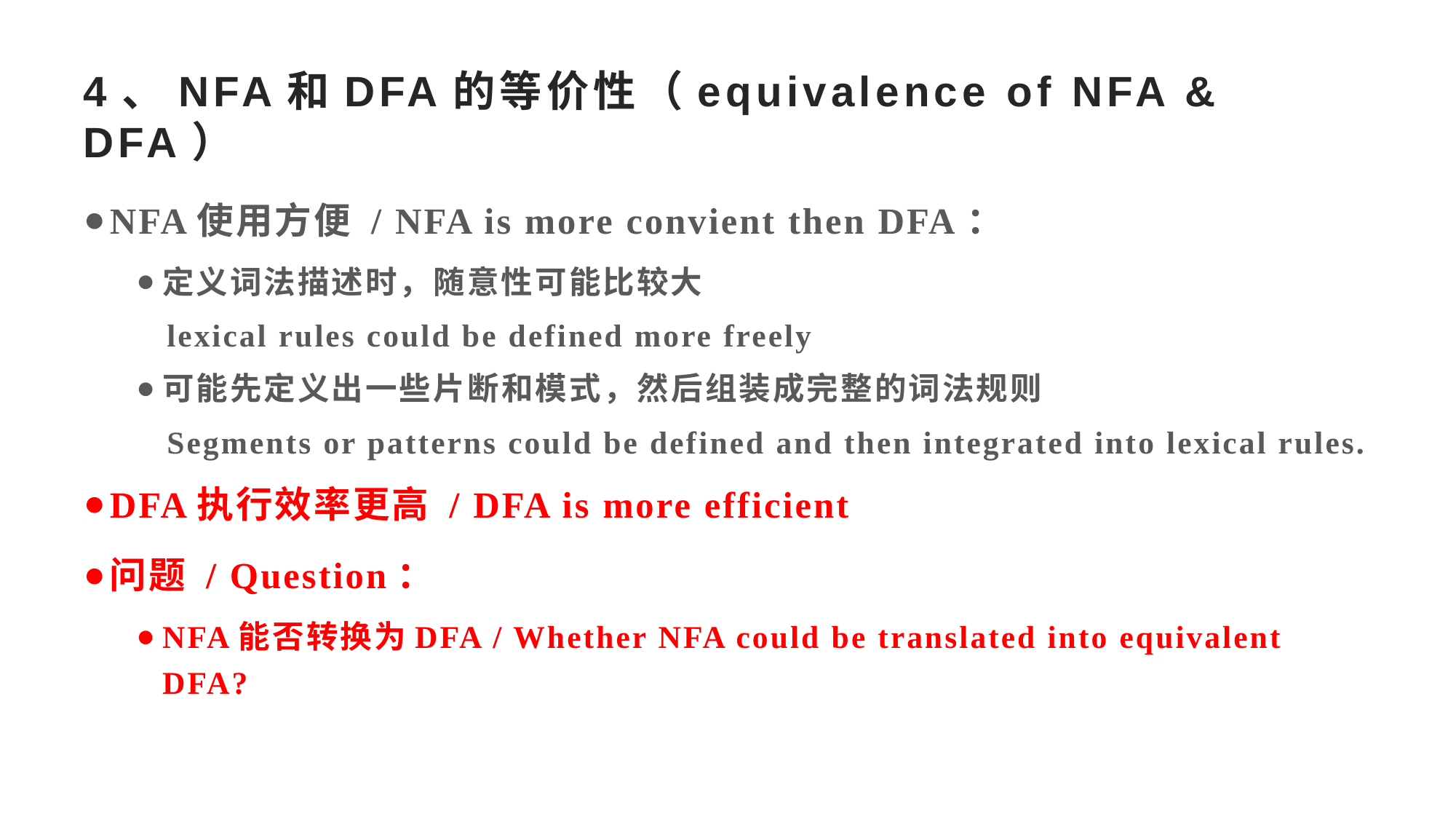

# 4、NFA和DFA的等价性（equivalence of NFA & DFA）
NFA使用方便 / NFA is more convient then DFA：
定义词法描述时，随意性可能比较大
   lexical rules could be defined more freely
可能先定义出一些片断和模式，然后组装成完整的词法规则
   Segments or patterns could be defined and then integrated into lexical rules.
DFA执行效率更高 / DFA is more efficient
问题 / Question：
NFA能否转换为DFA / Whether NFA could be translated into equivalent DFA?

64